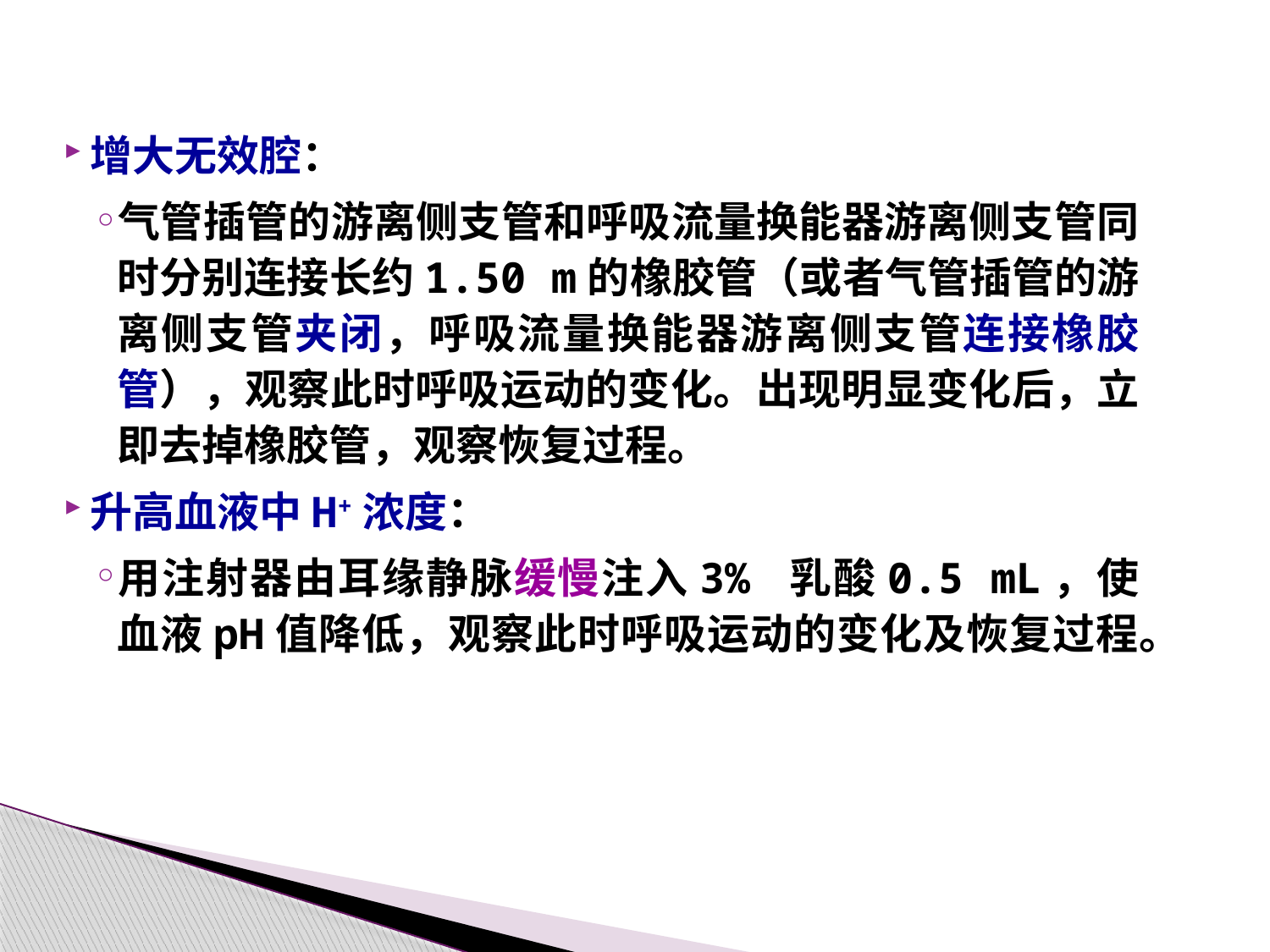

增大无效腔：
气管插管的游离侧支管和呼吸流量换能器游离侧支管同时分别连接长约1.50 m的橡胶管（或者气管插管的游离侧支管夹闭，呼吸流量换能器游离侧支管连接橡胶管），观察此时呼吸运动的变化。出现明显变化后，立即去掉橡胶管，观察恢复过程。
升高血液中H+浓度：
用注射器由耳缘静脉缓慢注入3% 乳酸0.5 mL，使血液pH值降低，观察此时呼吸运动的变化及恢复过程。